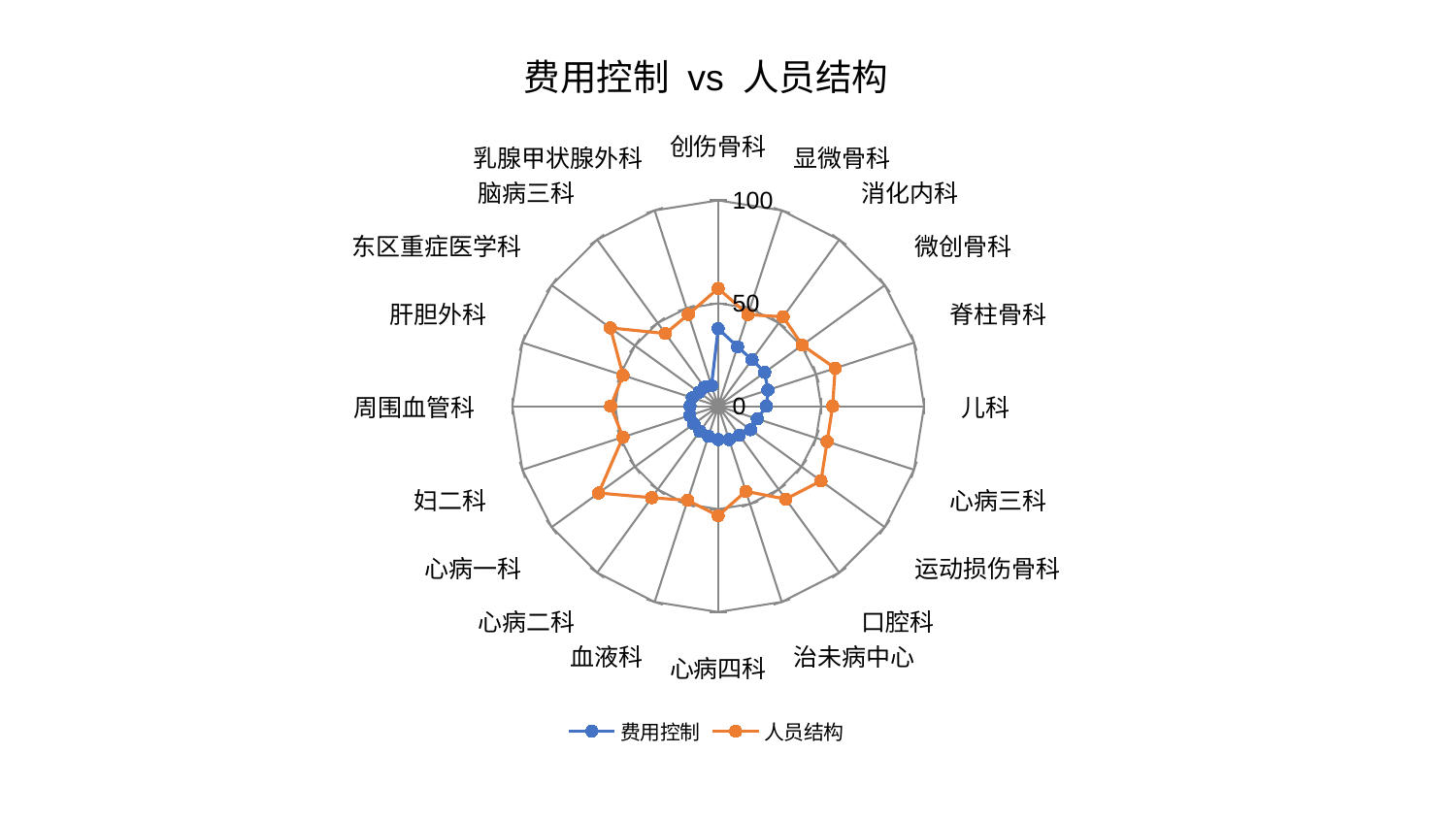

### Chart: 费用控制 vs 人员结构

| Category | 费用控制 | 人员结构 |
|---|---|---|
| 创伤骨科 | 37.67994119086728 | 57.21668318757657 |
| 显微骨科 | 30.3636859700249 | 46.81129080342673 |
| 消化内科 | 27.974214804564838 | 53.658601439863446 |
| 微创骨科 | 27.955500409319356 | 50.48369977019529 |
| 脊柱骨科 | 25.394412940462793 | 59.74802801559003 |
| 儿科 | 23.457267490493503 | 55.588325423184706 |
| 心病三科 | 19.96134264856486 | 55.658948244677575 |
| 运动损伤骨科 | 19.435782743508373 | 61.73069176303306 |
| 口腔科 | 17.510909068209628 | 55.83873044004492 |
| 治未病中心 | 17.12032913448134 | 43.48111981393244 |
| 心病四科 | 16.249458939193847 | 53.203352491571636 |
| 血液科 | 15.335376498655872 | 48.1148734628084 |
| 心病二科 | 15.11138387930214 | 54.97114888570486 |
| 心病一科 | 14.630723067270617 | 71.80102454058809 |
| 妇二科 | 14.460718553893134 | 48.6317958718716 |
| 周围血管科 | 13.688496303672753 | 52.250052435007454 |
| 肝胆外科 | 13.24000329325023 | 48.64509277054112 |
| 东区重症医学科 | 11.493249657512687 | 64.72393646639121 |
| 脑病三科 | 11.43342949252453 | 43.663114422201474 |
| 乳腺甲状腺外科 | 10.4712146559628 | 46.90601748902677 |
42